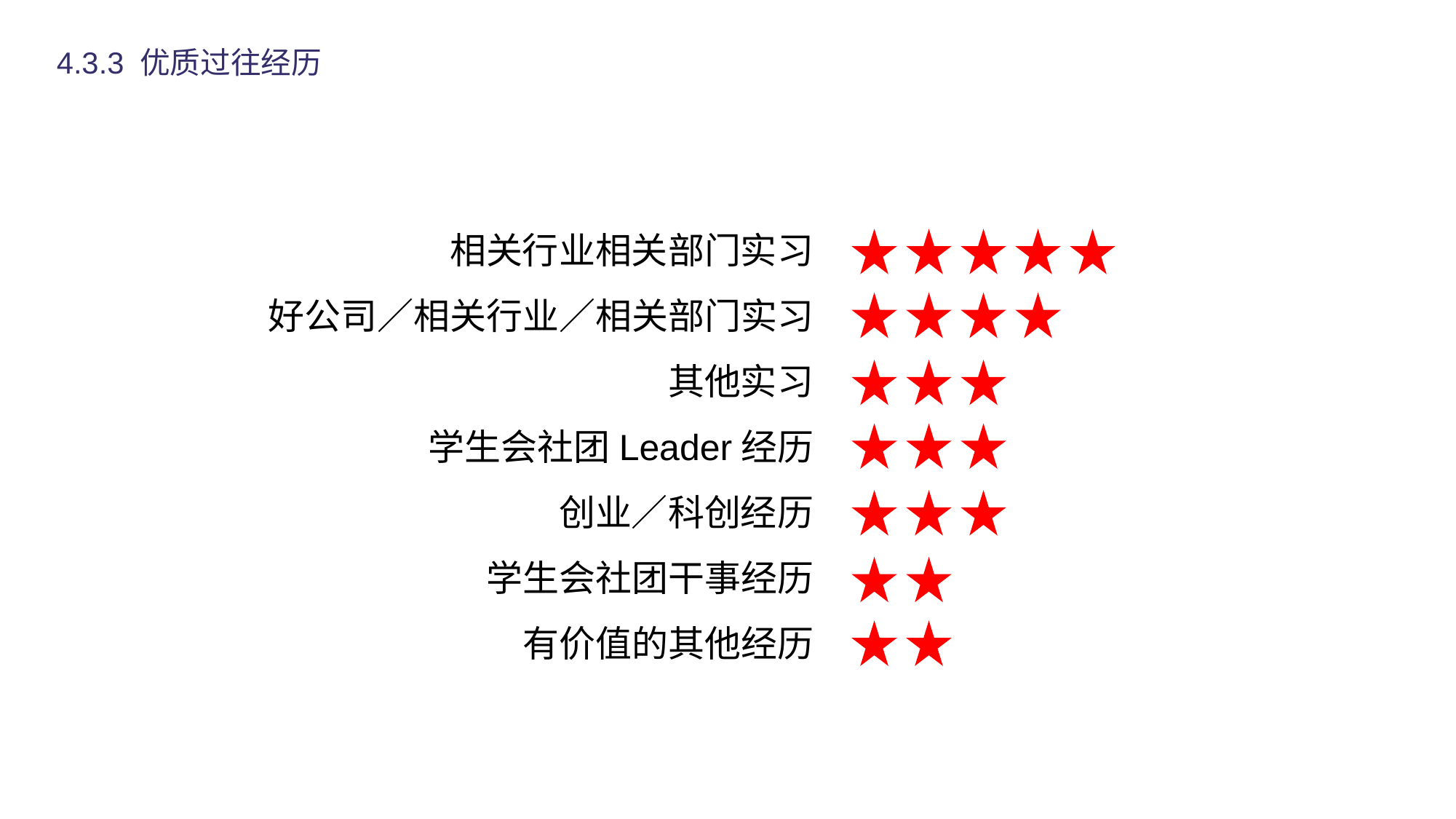

4.3.3 优质过往经历

相关行业相关部门实习

好公司／相关行业／相关部门实习

其他实习

学生会社团Leader经历

创业／科创经历

学生会社团干事经历

有价值的其他经历